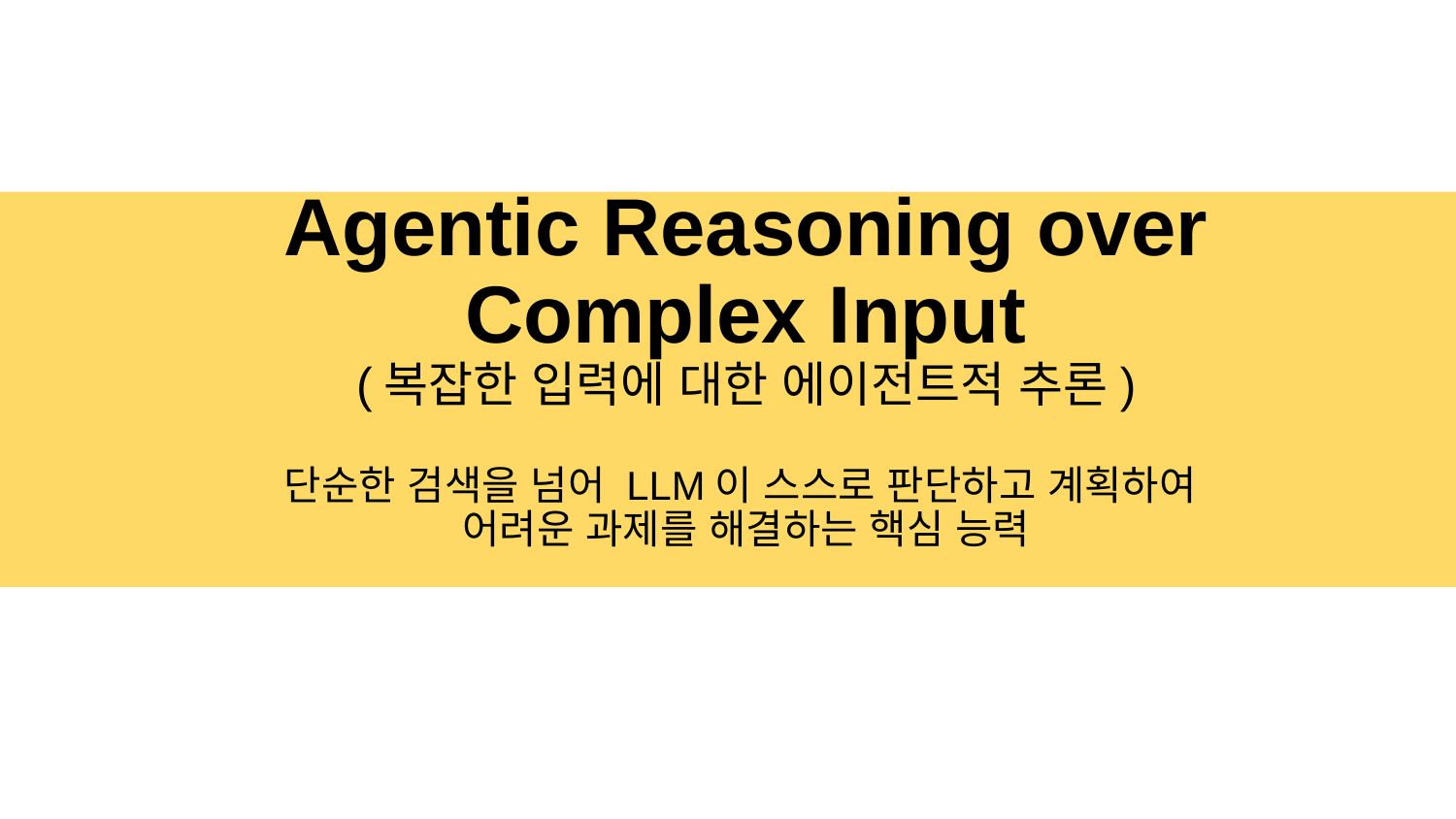

# Agentic Reasoning over Complex Input
(복잡한 입력에 대한 에이전트적 추론)

단순한 검색을 넘어 LLM이 스스로 판단하고 계획하여
어려운 과제를 해결하는 핵심 능력